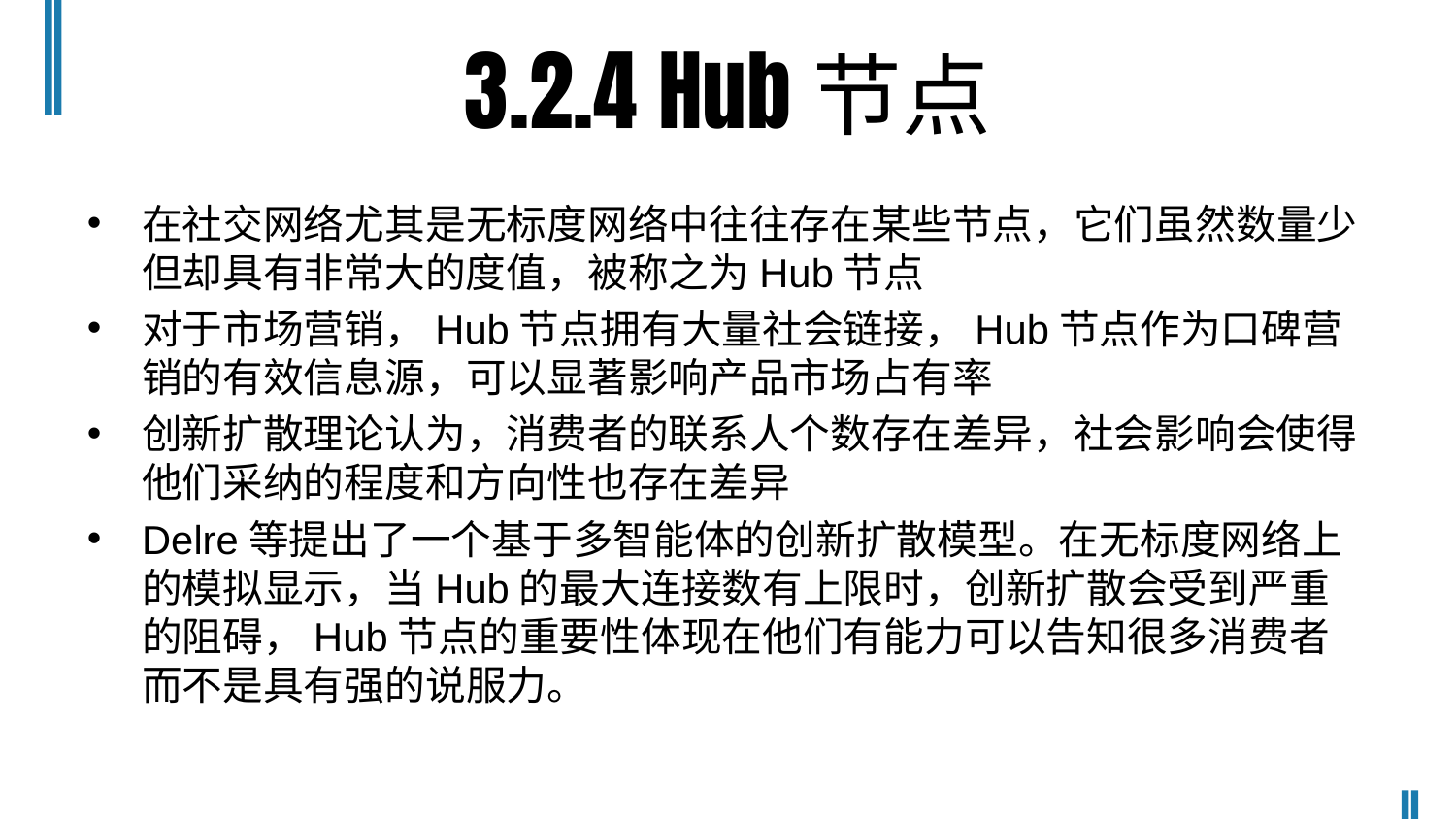

# 3.2.4 Hub节点
在社交网络尤其是无标度网络中往往存在某些节点，它们虽然数量少但却具有非常大的度值，被称之为Hub节点
对于市场营销，Hub节点拥有大量社会链接，Hub节点作为口碑营销的有效信息源，可以显著影响产品市场占有率
创新扩散理论认为，消费者的联系人个数存在差异，社会影响会使得他们采纳的程度和方向性也存在差异
Delre等提出了一个基于多智能体的创新扩散模型。在无标度网络上的模拟显示，当Hub的最大连接数有上限时，创新扩散会受到严重的阻碍，Hub节点的重要性体现在他们有能力可以告知很多消费者而不是具有强的说服力。